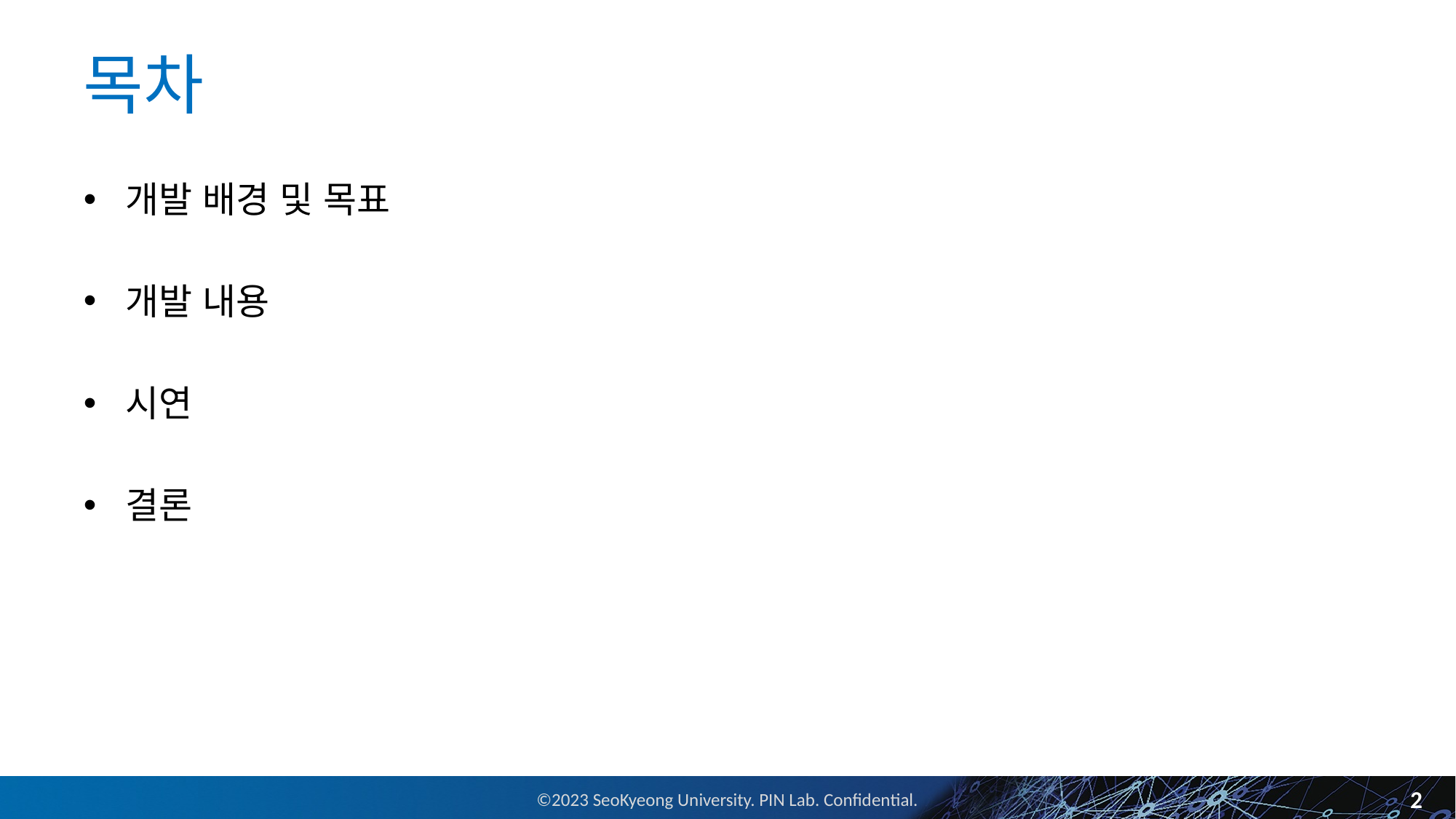

# 목차
개발 배경 및 목표

개발 내용

시연

결론
2